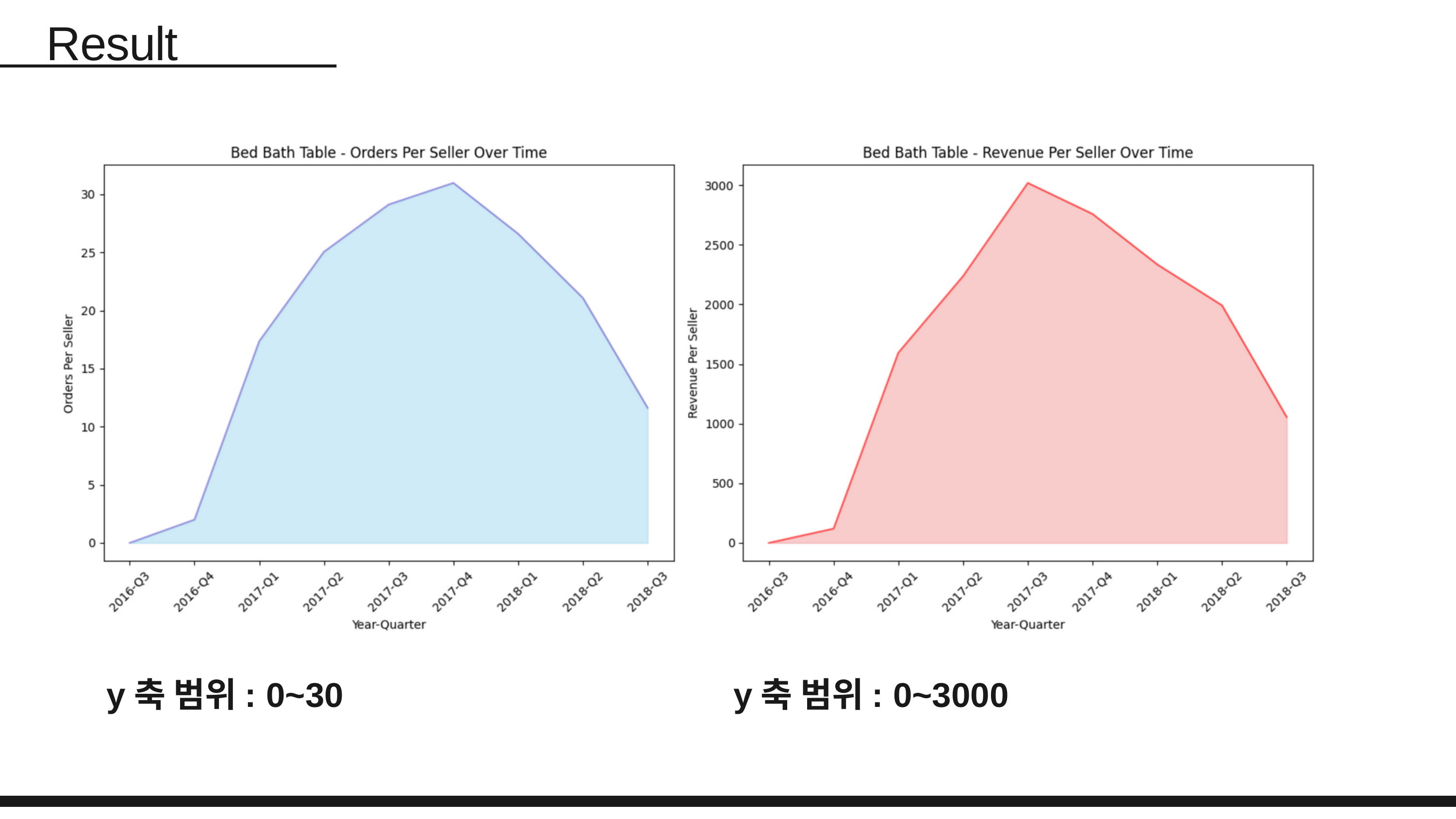

Result

y축 범위: 0~30
y축 범위: 0~3000